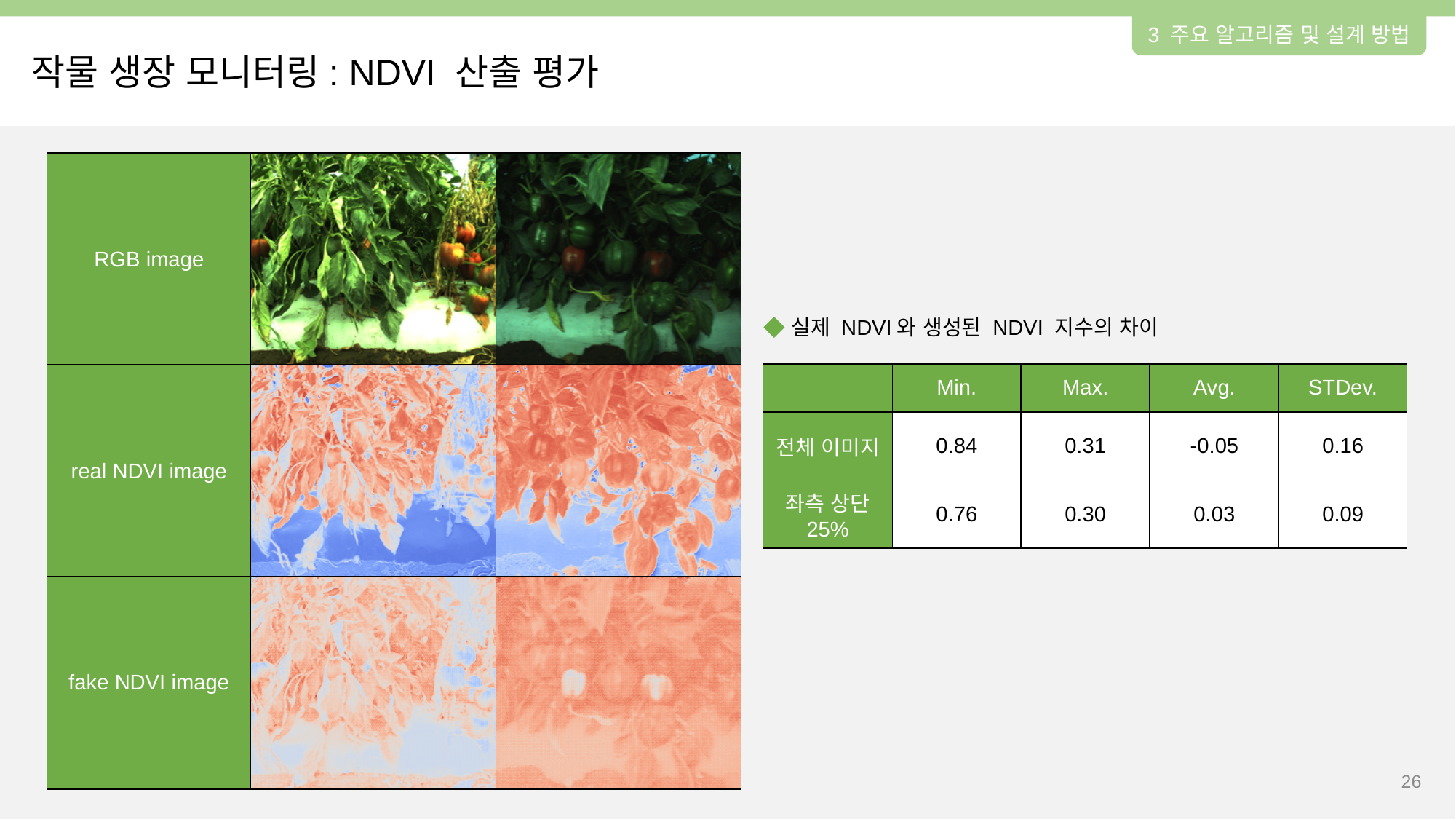

3 주요 알고리즘 및 설계 방법
작물 생장 모니터링: NDVI 산출 평가
| RGB image |  |  |
| --- | --- | --- |
| real NDVI image |  |  |
| fake NDVI image |  |  |
실제 NDVI와 생성된 NDVI 지수의 차이

|  | Min. | Max. | Avg. | STDev. |
| --- | --- | --- | --- | --- |
| 전체 이미지 | 0.84 | 0.31 | -0.05 | 0.16 |
| 좌측 상단 25% | 0.76 | 0.30 | 0.03 | 0.09 |
26